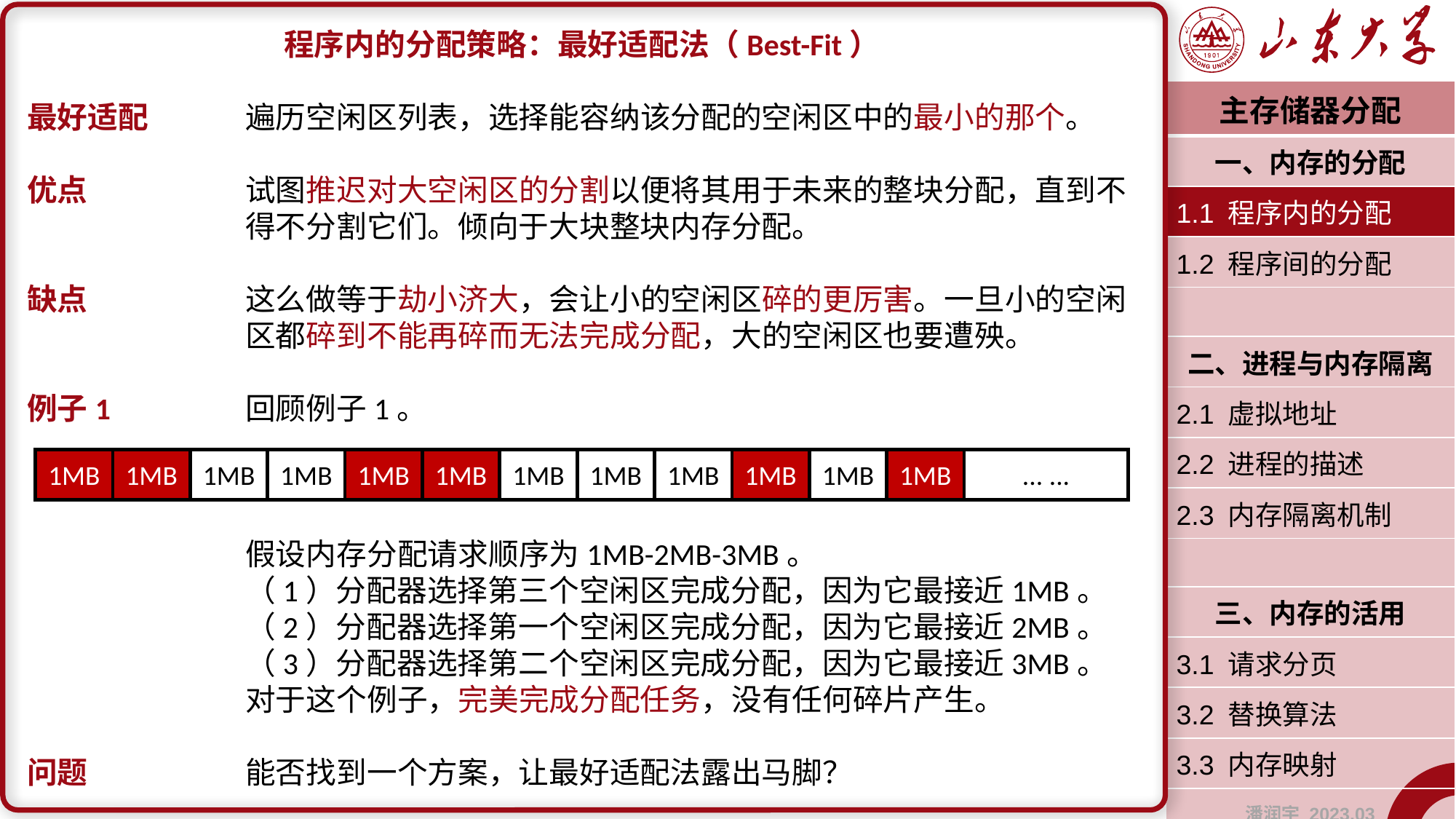

程序内的分配策略：最好适配法（Best-Fit）

最好适配	遍历空闲区列表，选择能容纳该分配的空闲区中的最小的那个。

优点		试图推迟对大空闲区的分割以便将其用于未来的整块分配，直到不		得不分割它们。倾向于大块整块内存分配。

缺点		这么做等于劫小济大，会让小的空闲区碎的更厉害。一旦小的空闲		区都碎到不能再碎而无法完成分配，大的空闲区也要遭殃。

例子1		回顾例子1。

		假设内存分配请求顺序为1MB-2MB-3MB。
		（1）分配器选择第三个空闲区完成分配，因为它最接近1MB。
		（2）分配器选择第一个空闲区完成分配，因为它最接近2MB。
		（3）分配器选择第二个空闲区完成分配，因为它最接近3MB。
		对于这个例子，完美完成分配任务，没有任何碎片产生。

问题		能否找到一个方案，让最好适配法露出马脚？
| 主存储器分配 |
| --- |
| 一、内存的分配 |
| 1.1 程序内的分配 |
| 1.2 程序间的分配 |
|  |
| 二、进程与内存隔离 |
| 2.1 虚拟地址 |
| 2.2 进程的描述 |
| 2.3 内存隔离机制 |
|  |
| 三、内存的活用 |
| 3.1 请求分页 |
| 3.2 替换算法 |
| 3.3 内存映射 |
| 潘润宇 2023.03 |
1MB
1MB
1MB
1MB
1MB
1MB
1MB
1MB
1MB
1MB
1MB
1MB
... ...